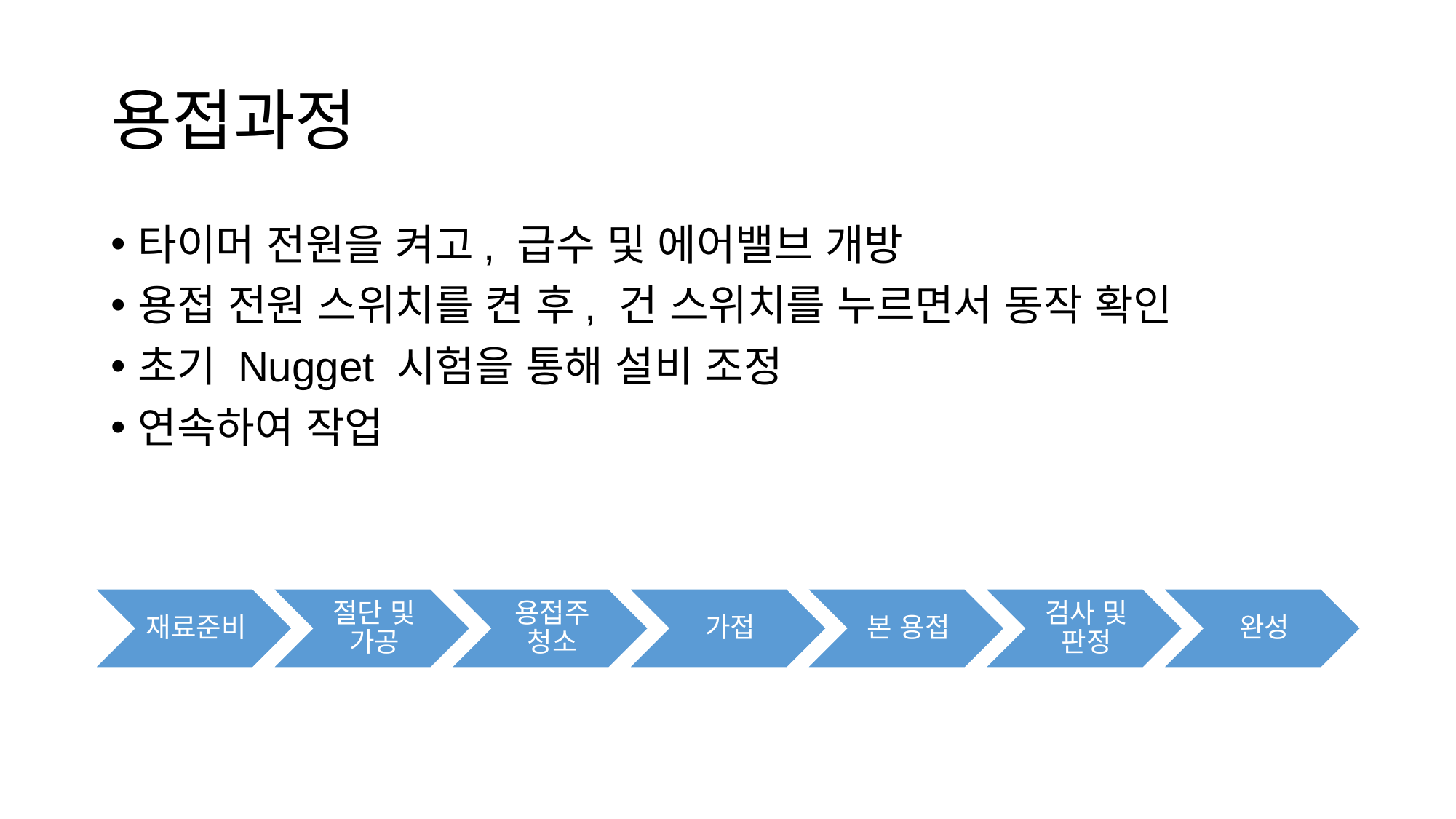

# 용접과정
타이머 전원을 켜고, 급수 및 에어밸브 개방
용접 전원 스위치를 켠 후, 건 스위치를 누르면서 동작 확인
초기 Nugget 시험을 통해 설비 조정
연속하여 작업

재료준비
절단 및 가공
용접주 청소
가접
본 용접
검사 및 판정
완성